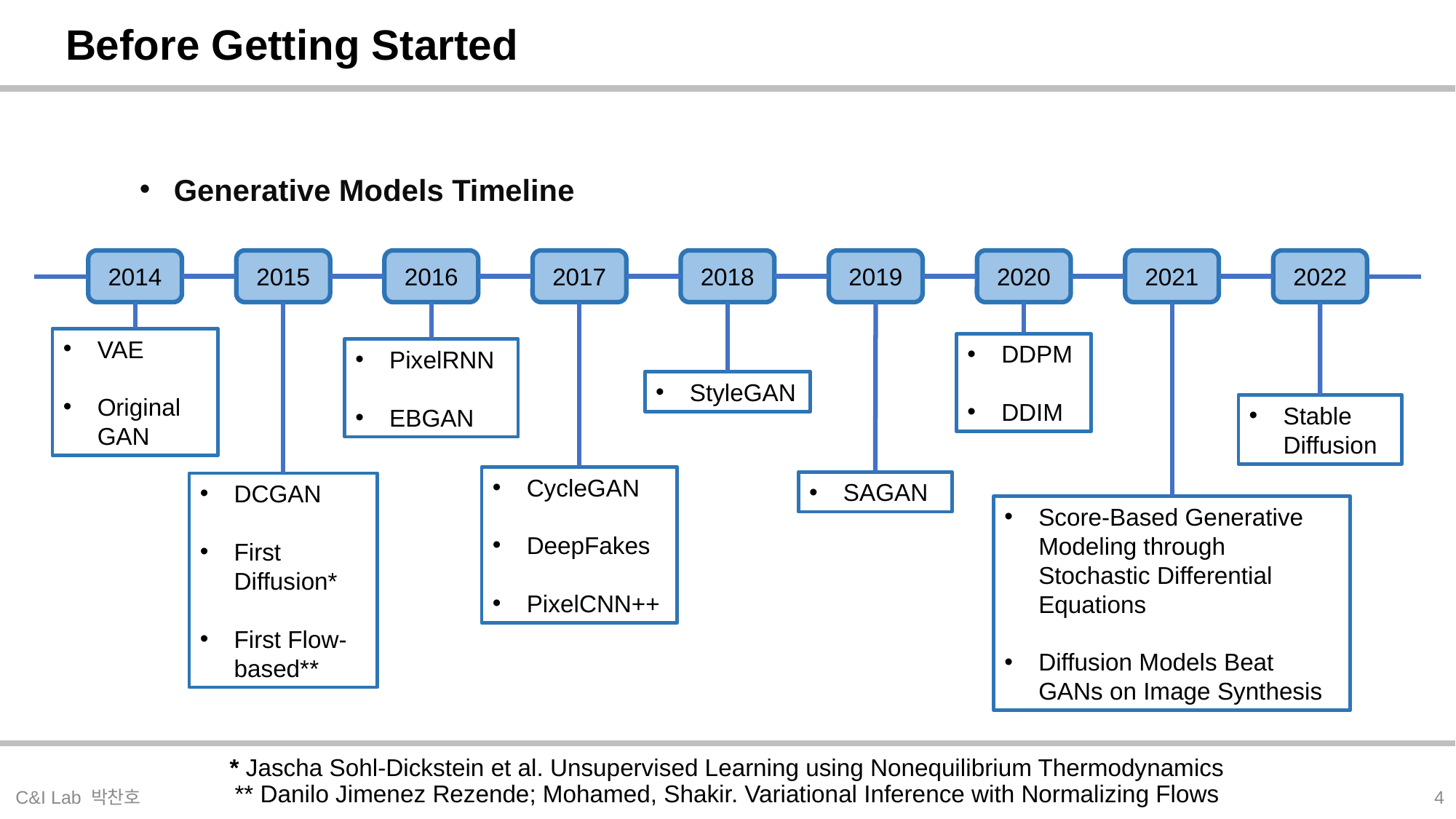

| Before Getting Started |
| --- |
Generative Models Timeline

2014
2015
2016
2017
2018
2019
2020
2021
2022
VAE

Original GAN
DDPM

DDIM
PixelRNN

EBGAN
StyleGAN
Stable Diffusion
CycleGAN

DeepFakes

PixelCNN++
SAGAN
DCGAN

First Diffusion*

First Flow-based**
Score-Based Generative Modeling through Stochastic Differential Equations

Diffusion Models Beat GANs on Image Synthesis
| \* Jascha Sohl-Dickstein et al. Unsupervised Learning using Nonequilibrium Thermodynamics \*\* Danilo Jimenez Rezende; Mohamed, Shakir. Variational Inference with Normalizing Flows |
| --- |
4
C&I Lab 박찬호